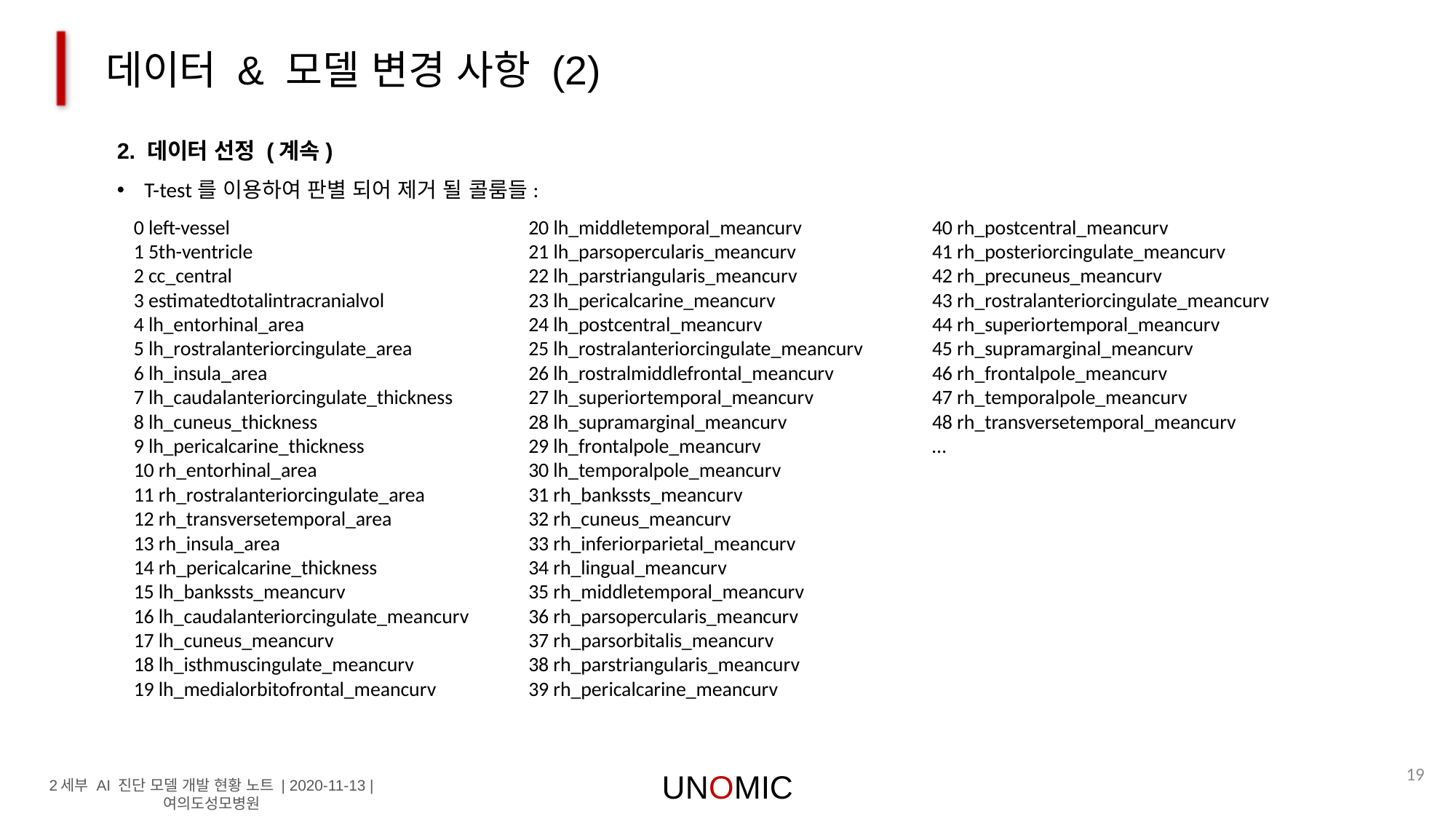

데이터 & 모델 변경 사항 (2)
2. 데이터 선정 (계속)
T-test를 이용하여 판별 되어 제거 될 콜룸들:

0 left-vessel
1 5th-ventricle
2 cc_central
3 estimatedtotalintracranialvol
4 lh_entorhinal_area
5 lh_rostralanteriorcingulate_area
6 lh_insula_area
7 lh_caudalanteriorcingulate_thickness
8 lh_cuneus_thickness
9 lh_pericalcarine_thickness
10 rh_entorhinal_area
11 rh_rostralanteriorcingulate_area
12 rh_transversetemporal_area
13 rh_insula_area
14 rh_pericalcarine_thickness
15 lh_bankssts_meancurv
16 lh_caudalanteriorcingulate_meancurv
17 lh_cuneus_meancurv
18 lh_isthmuscingulate_meancurv
19 lh_medialorbitofrontal_meancurv
20 lh_middletemporal_meancurv
21 lh_parsopercularis_meancurv
22 lh_parstriangularis_meancurv
23 lh_pericalcarine_meancurv
24 lh_postcentral_meancurv
25 lh_rostralanteriorcingulate_meancurv
26 lh_rostralmiddlefrontal_meancurv
27 lh_superiortemporal_meancurv
28 lh_supramarginal_meancurv
29 lh_frontalpole_meancurv
30 lh_temporalpole_meancurv
31 rh_bankssts_meancurv
32 rh_cuneus_meancurv
33 rh_inferiorparietal_meancurv
34 rh_lingual_meancurv
35 rh_middletemporal_meancurv
36 rh_parsopercularis_meancurv
37 rh_parsorbitalis_meancurv
38 rh_parstriangularis_meancurv
39 rh_pericalcarine_meancurv

40 rh_postcentral_meancurv
41 rh_posteriorcingulate_meancurv
42 rh_precuneus_meancurv
43 rh_rostralanteriorcingulate_meancurv
44 rh_superiortemporal_meancurv
45 rh_supramarginal_meancurv
46 rh_frontalpole_meancurv
47 rh_temporalpole_meancurv
48 rh_transversetemporal_meancurv
…

19
UNOMIC
2세부 AI 진단 모델 개발 현황 노트 | 2020-11-13 | 여의도성모병원